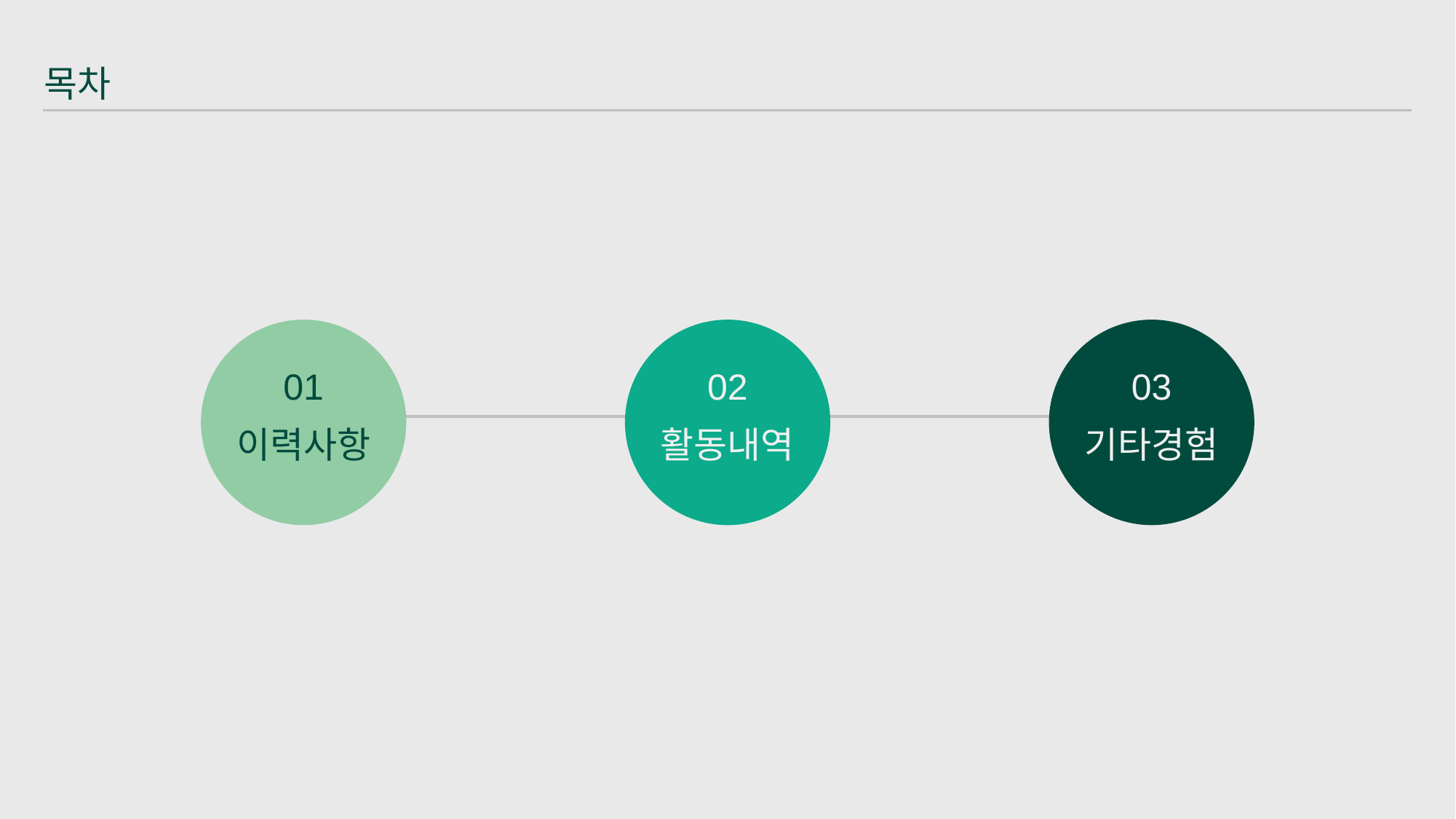

목차

01
이력사항

02
활동내역

03
기타경험